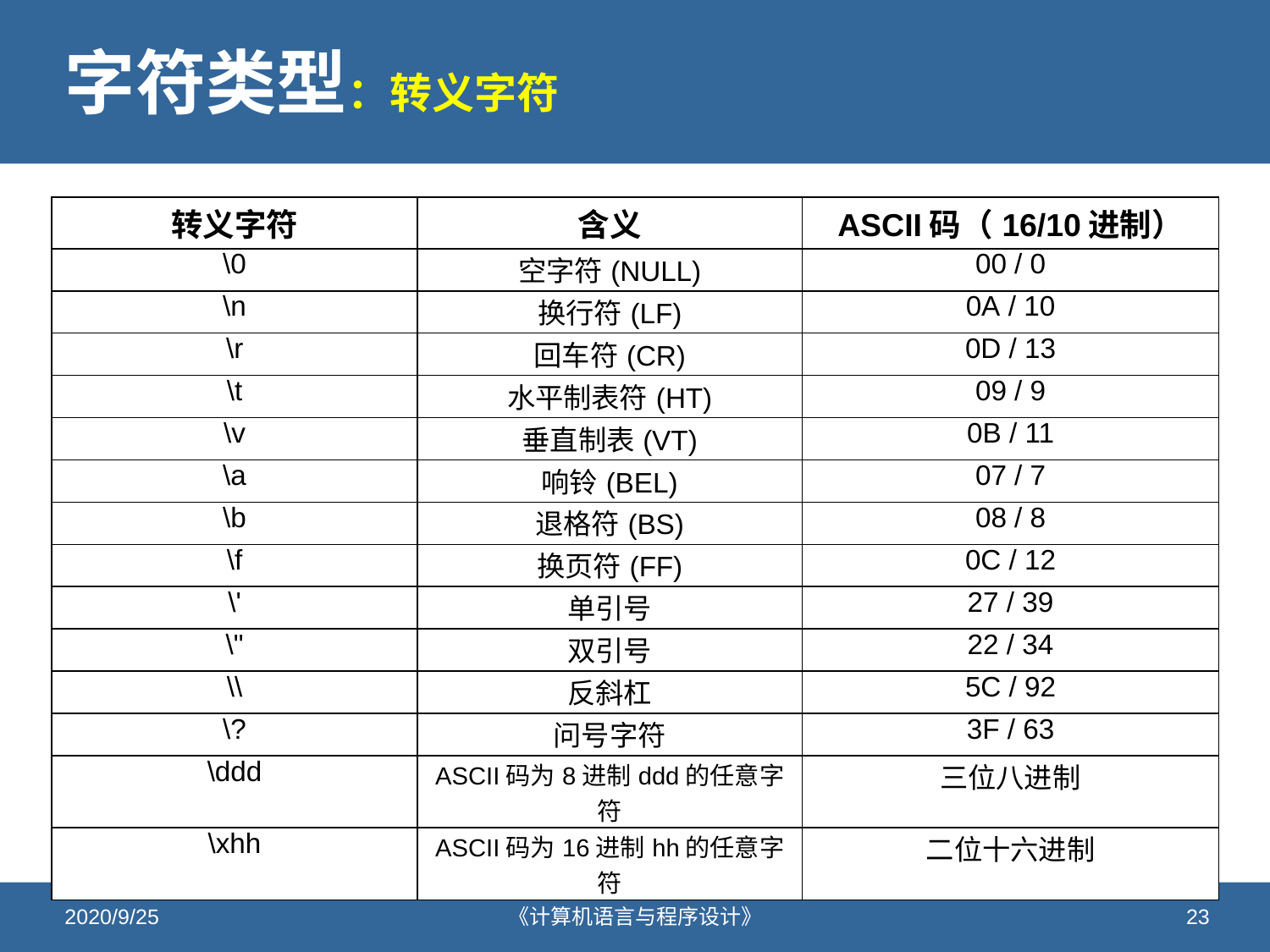

# 字符类型：转义字符
| 转义字符 | 含义 | ASCII码（16/10进制） |
| --- | --- | --- |
| \0 | 空字符(NULL) | 00 / 0 |
| \n | 换行符(LF) | 0A / 10 |
| \r | 回车符(CR) | 0D / 13 |
| \t | 水平制表符(HT) | 09 / 9 |
| \v | 垂直制表(VT) | 0B / 11 |
| \a | 响铃(BEL) | 07 / 7 |
| \b | 退格符(BS) | 08 / 8 |
| \f | 换页符(FF) | 0C / 12 |
| \' | 单引号 | 27 / 39 |
| \" | 双引号 | 22 / 34 |
| \\ | 反斜杠 | 5C / 92 |
| \? | 问号字符 | 3F / 63 |
| \ddd | ASCII码为8进制ddd的任意字符 | 三位八进制 |
| \xhh | ASCII码为16进制hh的任意字符 | 二位十六进制 |
2020/9/25
《计算机语言与程序设计》
23